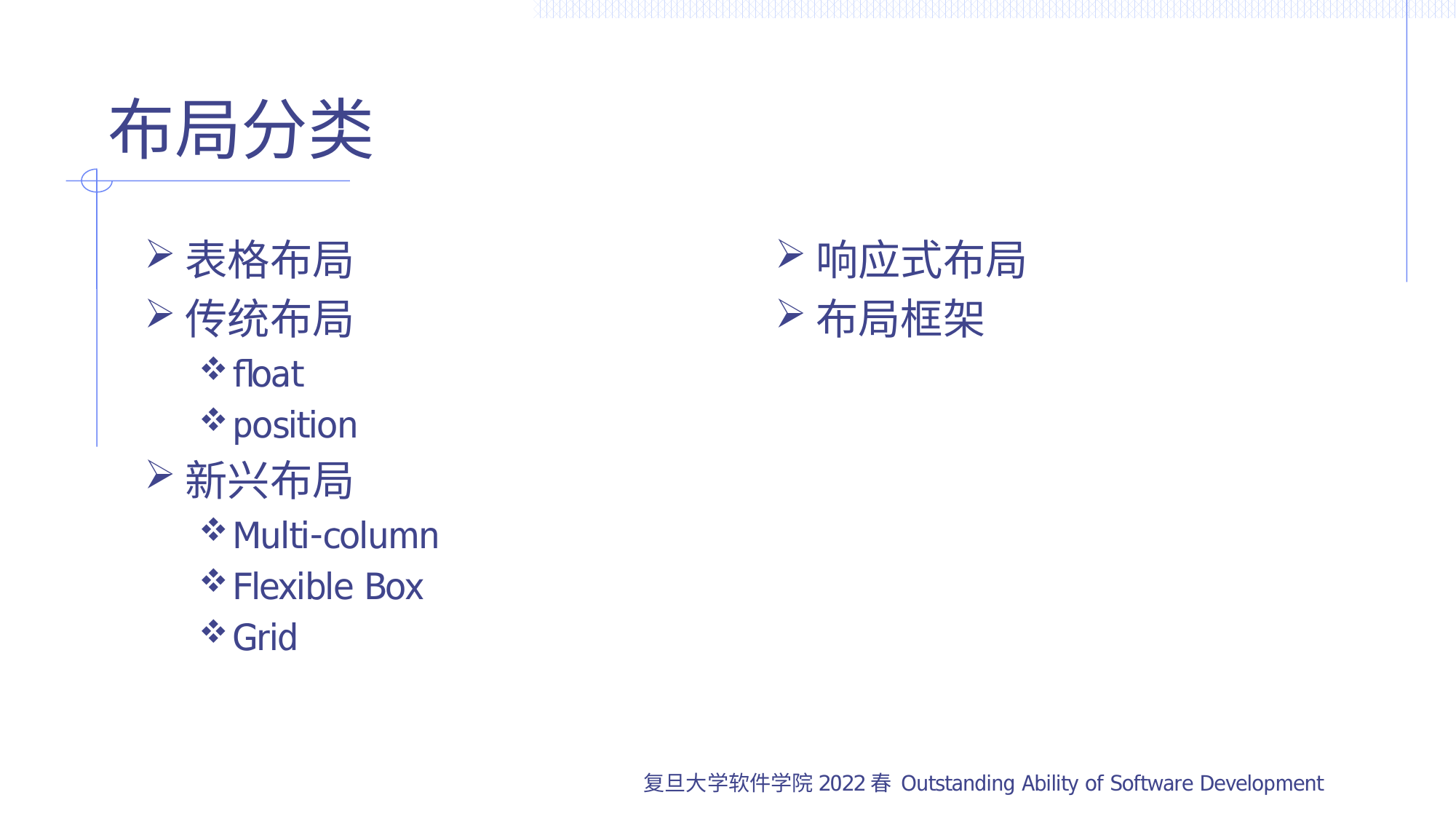

# 布局分类
表格布局
传统布局
float
position
新兴布局
Multi-column
Flexible Box
Grid
响应式布局
布局框架